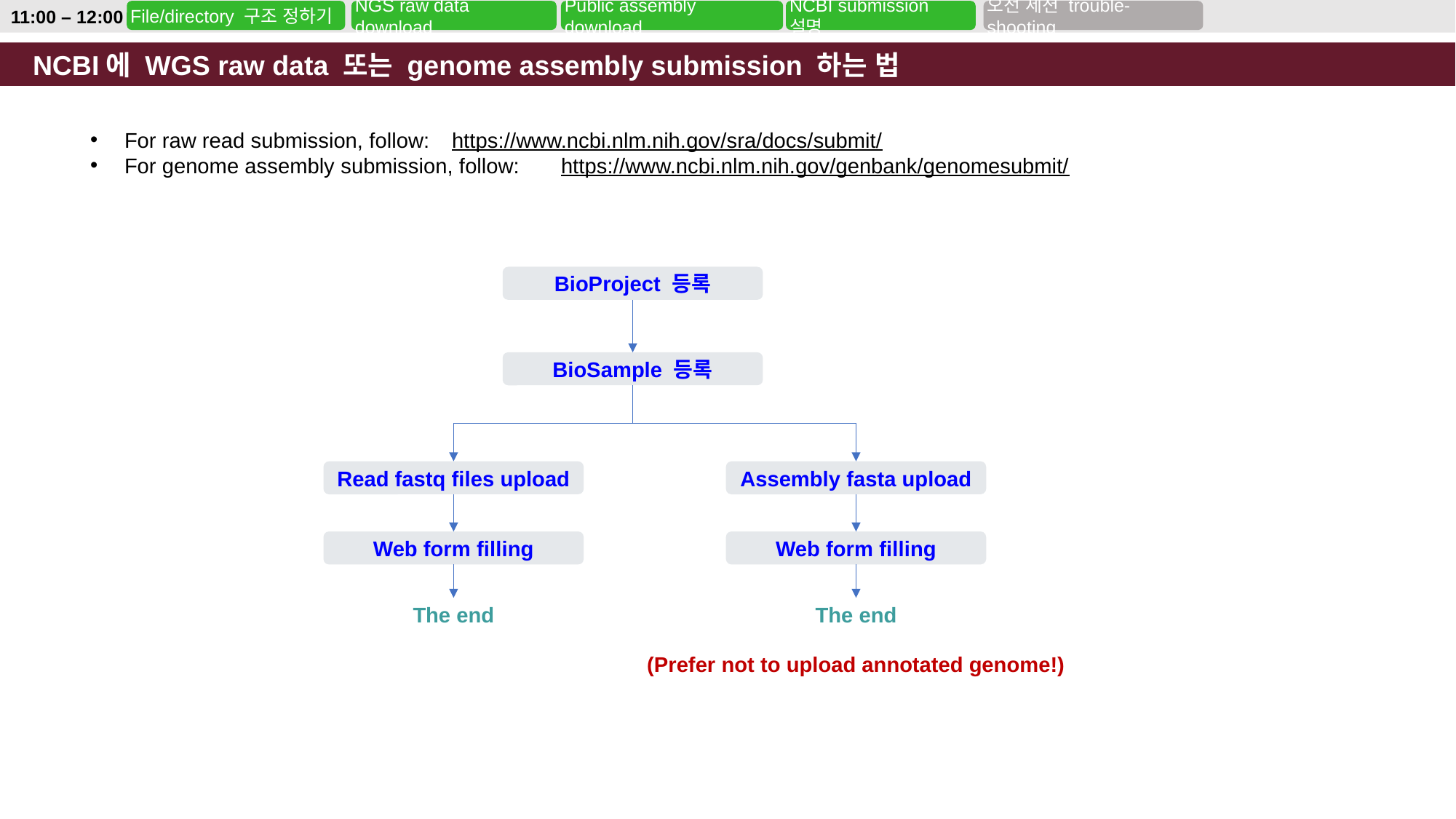

11:00 – 12:00
File/directory 구조 정하기
NGS raw data download
Public assembly download
NCBI submission 설명
오전 세션 trouble-shooting
NCBI에 WGS raw data 또는 genome assembly submission 하는 법
For raw read submission, follow: 	https://www.ncbi.nlm.nih.gov/sra/docs/submit/
For genome assembly submission, follow: 	https://www.ncbi.nlm.nih.gov/genbank/genomesubmit/

BioProject 등록
BioSample 등록
Read fastq files upload
Assembly fasta upload
Web form filling
Web form filling
The end
The end
(Prefer not to upload annotated genome!)